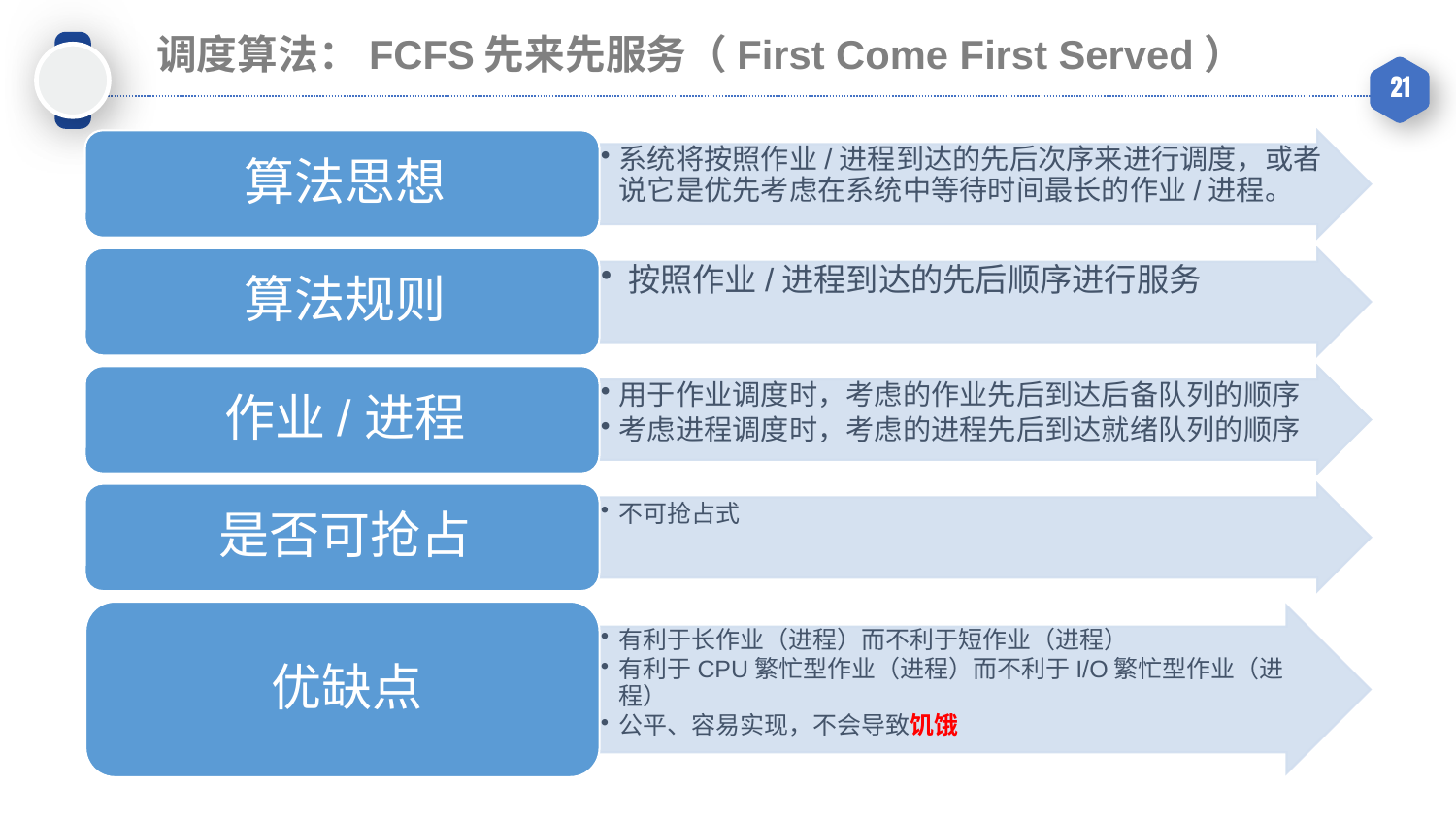

调度算法：FCFS先来先服务（First Come First Served）
系统将按照作业/进程到达的先后次序来进行调度，或者说它是优先考虑在系统中等待时间最长的作业/进程。
算法思想
按照作业/进程到达的先后顺序进行服务
算法规则
用于作业调度时，考虑的作业先后到达后备队列的顺序
考虑进程调度时，考虑的进程先后到达就绪队列的顺序
作业/进程
不可抢占式

是否可抢占
有利于长作业（进程）而不利于短作业（进程）
有利于CPU繁忙型作业（进程）而不利于I/O繁忙型作业（进程）
公平、容易实现，不会导致饥饿
优缺点